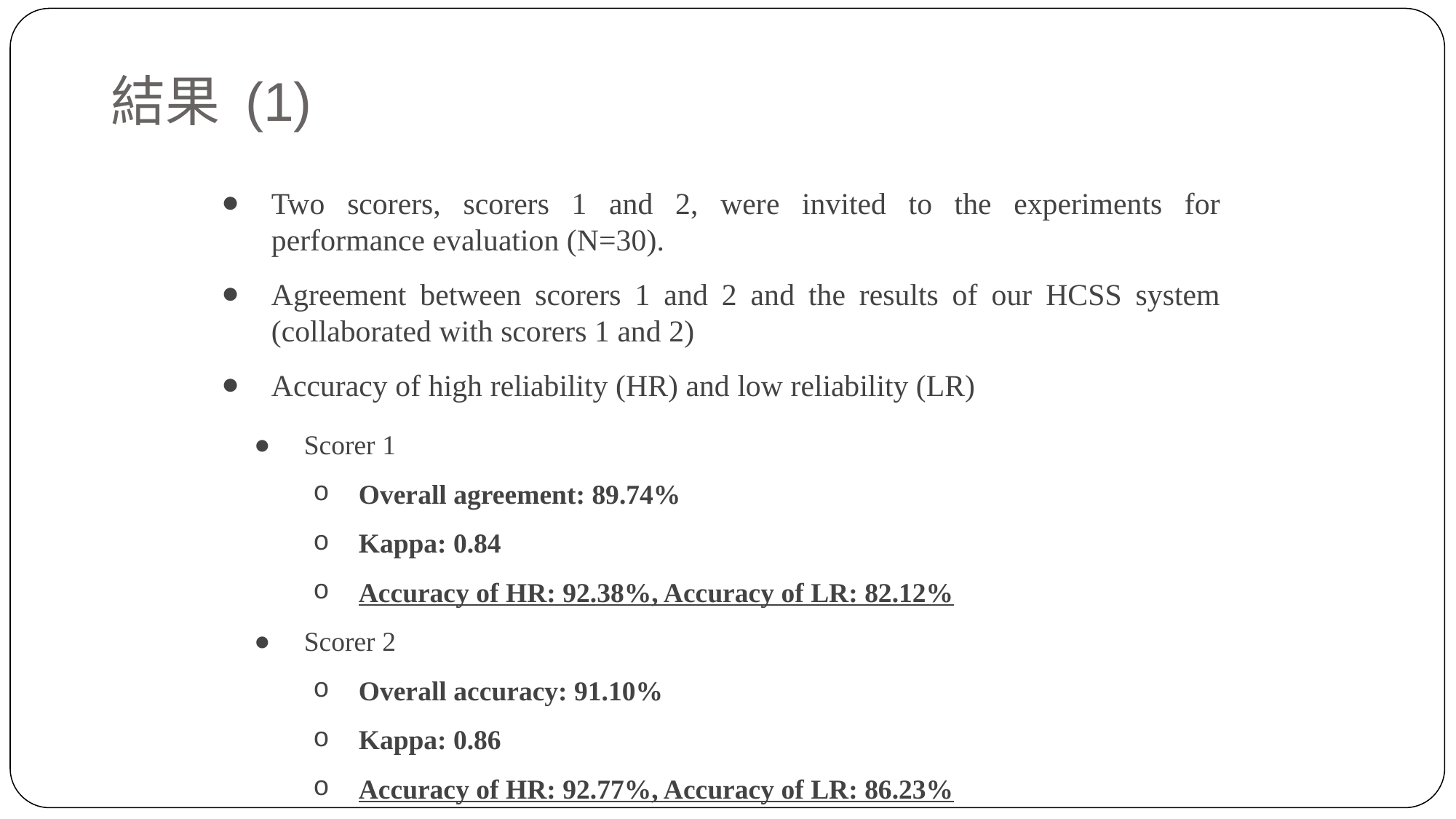

# 結果 (1)
Two scorers, scorers 1 and 2, were invited to the experiments for performance evaluation (N=30).
Agreement between scorers 1 and 2 and the results of our HCSS system (collaborated with scorers 1 and 2)
Accuracy of high reliability (HR) and low reliability (LR)
Scorer 1
Overall agreement: 89.74%
Kappa: 0.84
Accuracy of HR: 92.38%, Accuracy of LR: 82.12%
Scorer 2
Overall accuracy: 91.10%
Kappa: 0.86
Accuracy of HR: 92.77%, Accuracy of LR: 86.23%